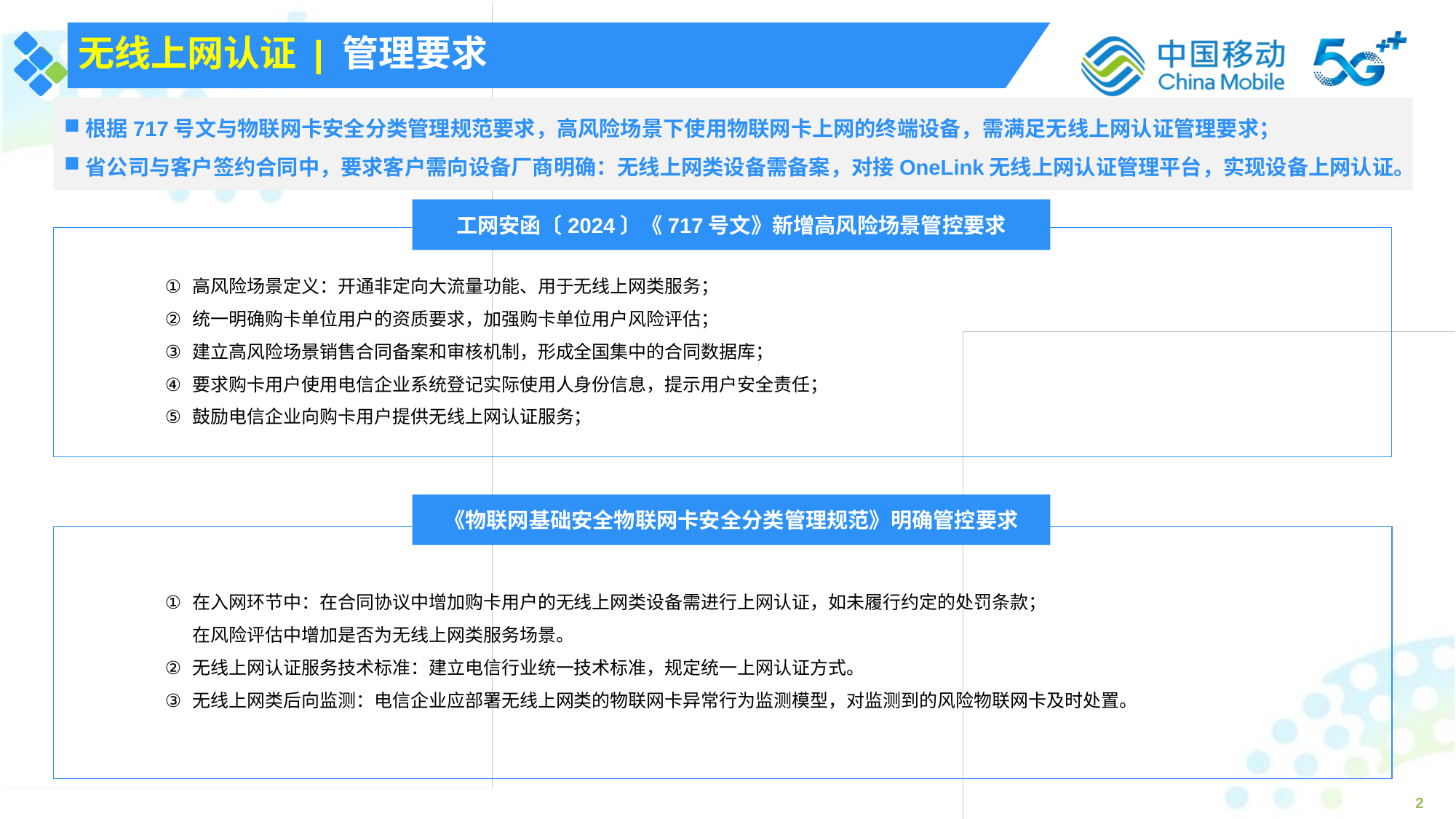

无线上网认证 | 管理要求

根据717号文与物联网卡安全分类管理规范要求，高风险场景下使用物联网卡上网的终端设备，需满足无线上网认证管理要求；
省公司与客户签约合同中，要求客户需向设备厂商明确：无线上网类设备需备案，对接OneLink无线上网认证管理平台，实现设备上网认证。
工网安函〔2024〕《717号文》新增高风险场景管控要求
明确管控要求
高风险场景定义：开通非定向大流量功能、用于无线上网类服务；
统一明确购卡单位用户的资质要求，加强购卡单位用户风险评估；
建立高风险场景销售合同备案和审核机制，形成全国集中的合同数据库；
要求购卡用户使用电信企业系统登记实际使用人身份信息，提示用户安全责任；
鼓励电信企业向购卡用户提供无线上网认证服务；
《物联网基础安全物联网卡安全分类管理规范》明确管控要求

在入网环节中：在合同协议中增加购卡用户的无线上网类设备需进行上网认证，如未履行约定的处罚条款；
在风险评估中增加是否为无线上网类服务场景。
无线上网认证服务技术标准：建立电信行业统一技术标准，规定统一上网认证方式。
无线上网类后向监测：电信企业应部署无线上网类的物联网卡异常行为监测模型，对监测到的风险物联网卡及时处置。